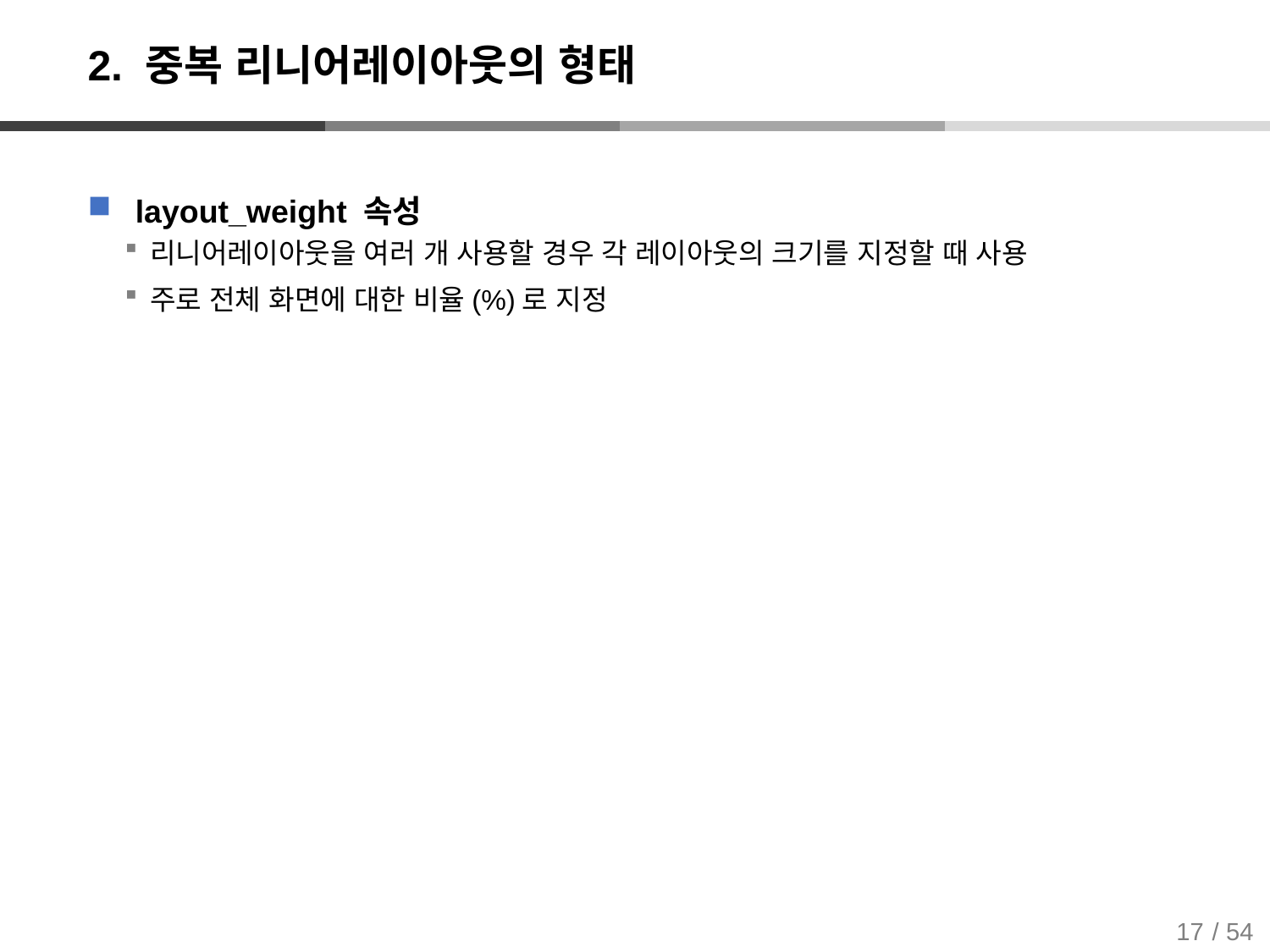

# 2. 중복 리니어레이아웃의 형태
layout_weight 속성
리니어레이아웃을 여러 개 사용할 경우 각 레이아웃의 크기를 지정할 때 사용
주로 전체 화면에 대한 비율(%)로 지정